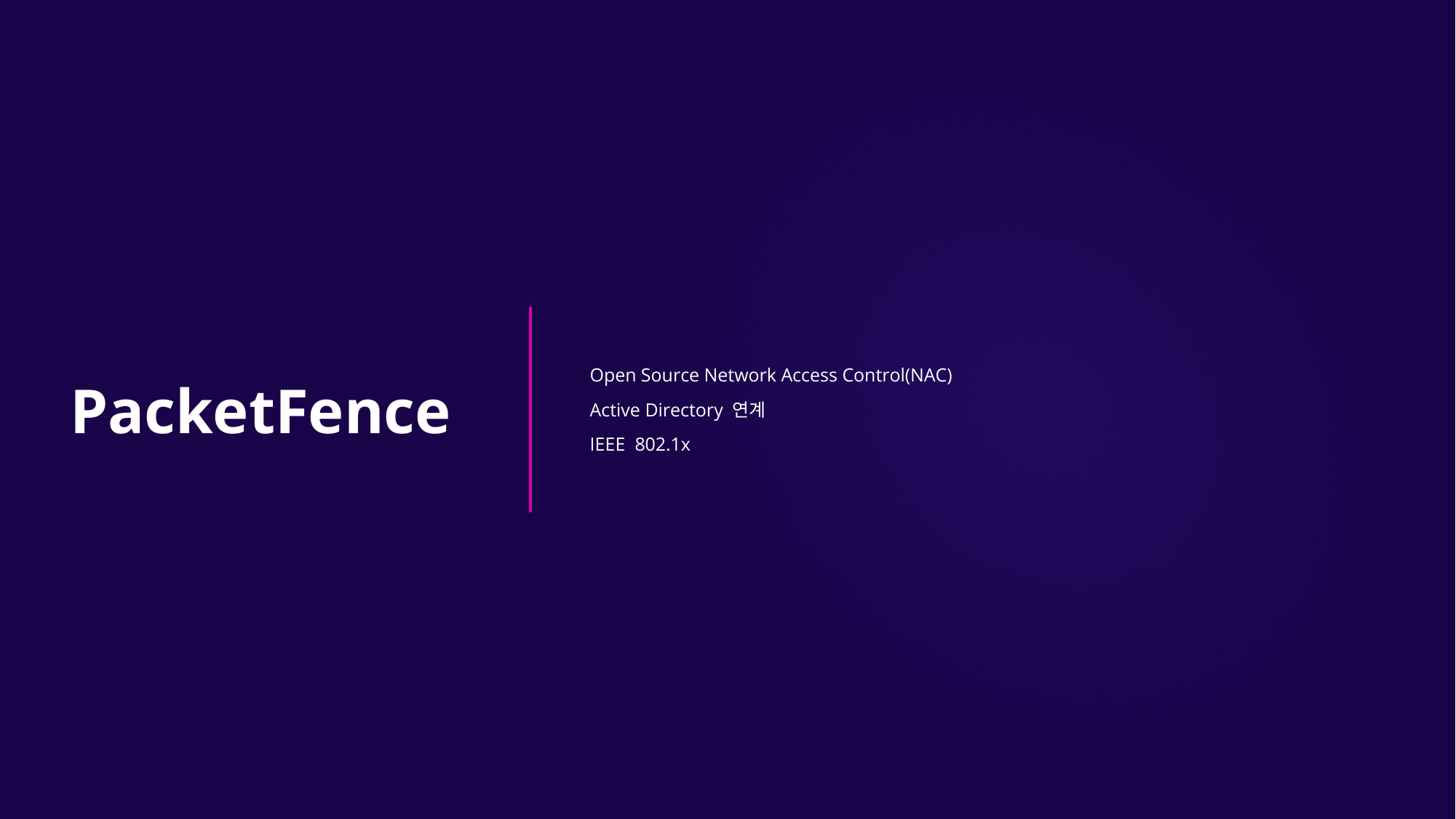

Open Source Network Access Control(NAC)
Active Directory 연계
IEEE  802.1x
# PacketFence